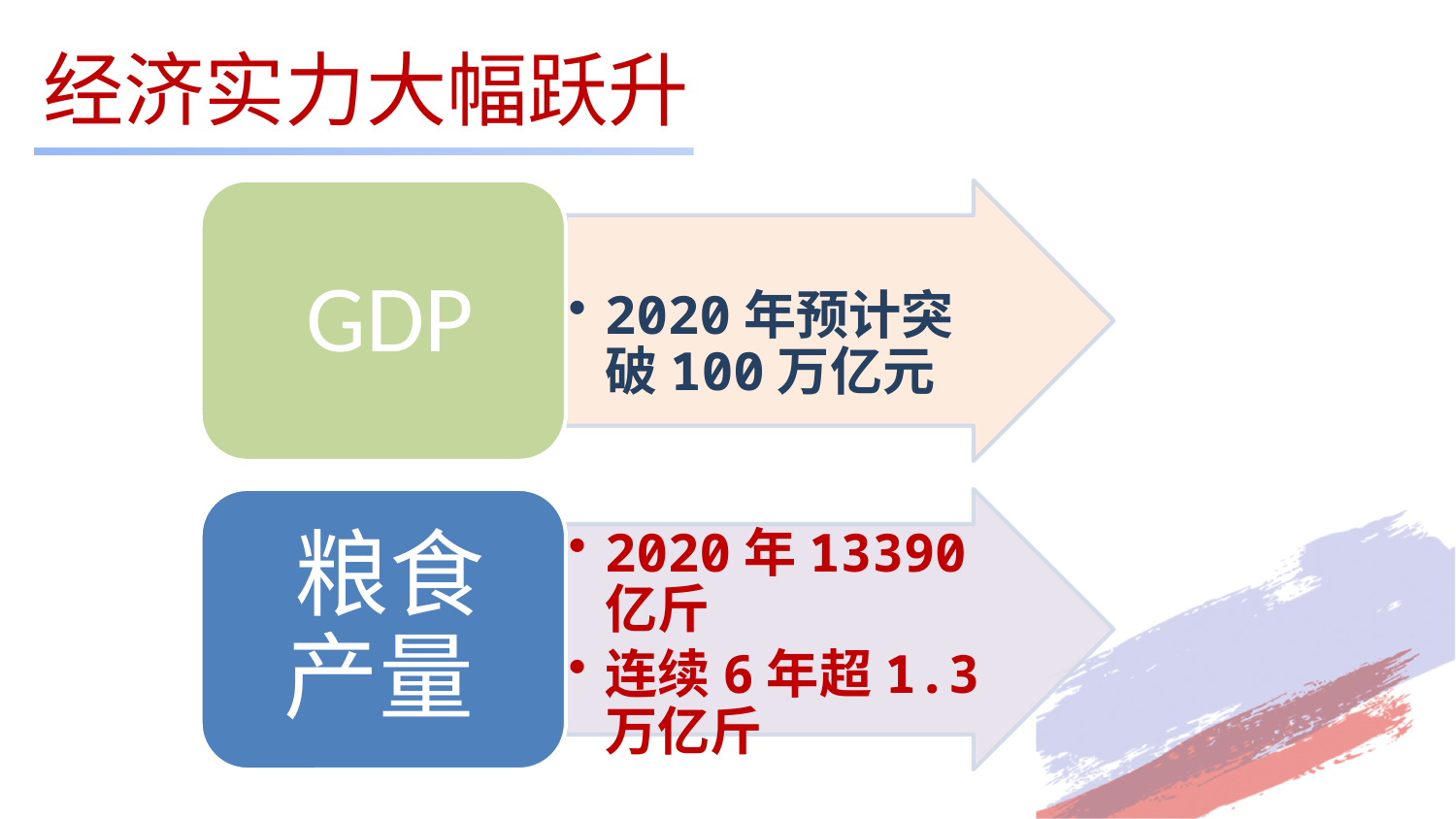

# 经济实力大幅跃升

2020年预计突破100万亿元
GDP
2020年13390亿斤
连续6年超1.3万亿斤
粮食产量